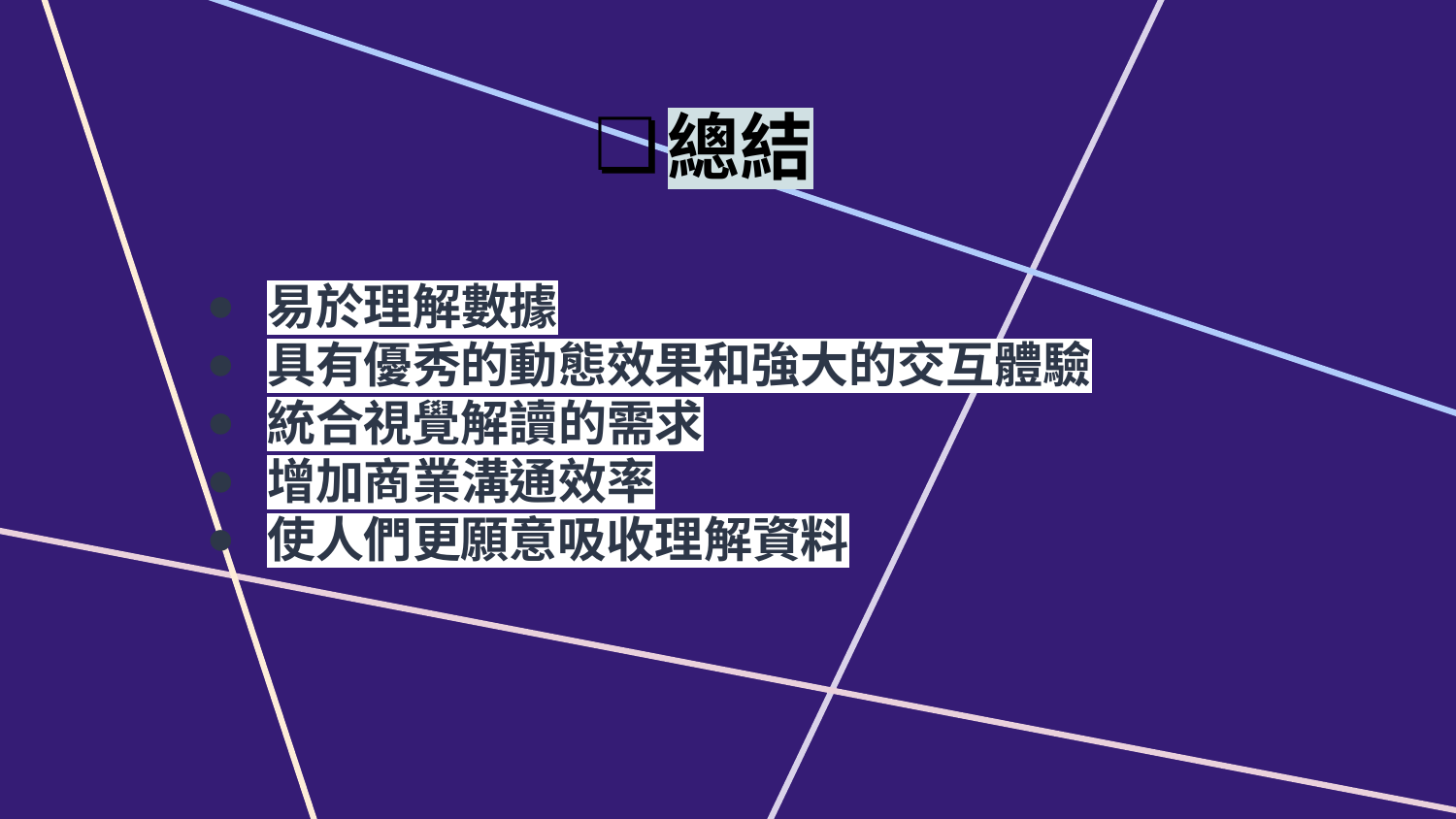

總結
易於理解數據
具有優秀的動態效果和強大的交互體驗
統合視覺解讀的需求
增加商業溝通效率
使人們更願意吸收理解資料